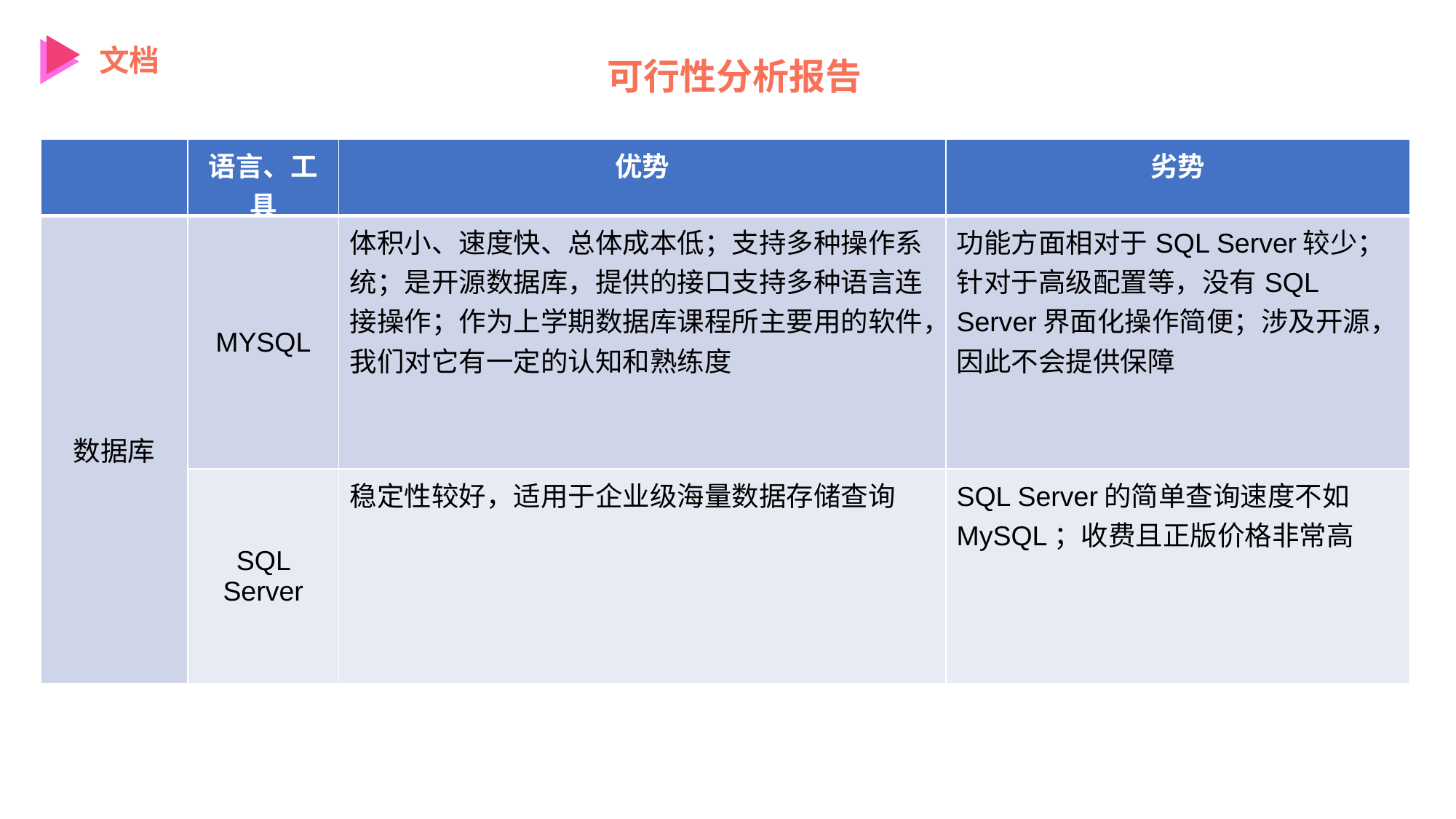

文档
可行性分析报告
|  | 语言、工具 | 优势 | 劣势 |
| --- | --- | --- | --- |
| 数据库 | MYSQL | 体积小、速度快、总体成本低；支持多种操作系统；是开源数据库，提供的接口支持多种语言连接操作；作为上学期数据库课程所主要用的软件，我们对它有一定的认知和熟练度 | 功能方面相对于SQL Server较少；针对于高级配置等，没有SQL Server界面化操作简便；涉及开源，因此不会提供保障 |
|  | SQL Server | 稳定性较好，适用于企业级海量数据存储查询 | SQL Server的简单查询速度不如MySQL；收费且正版价格非常高 |